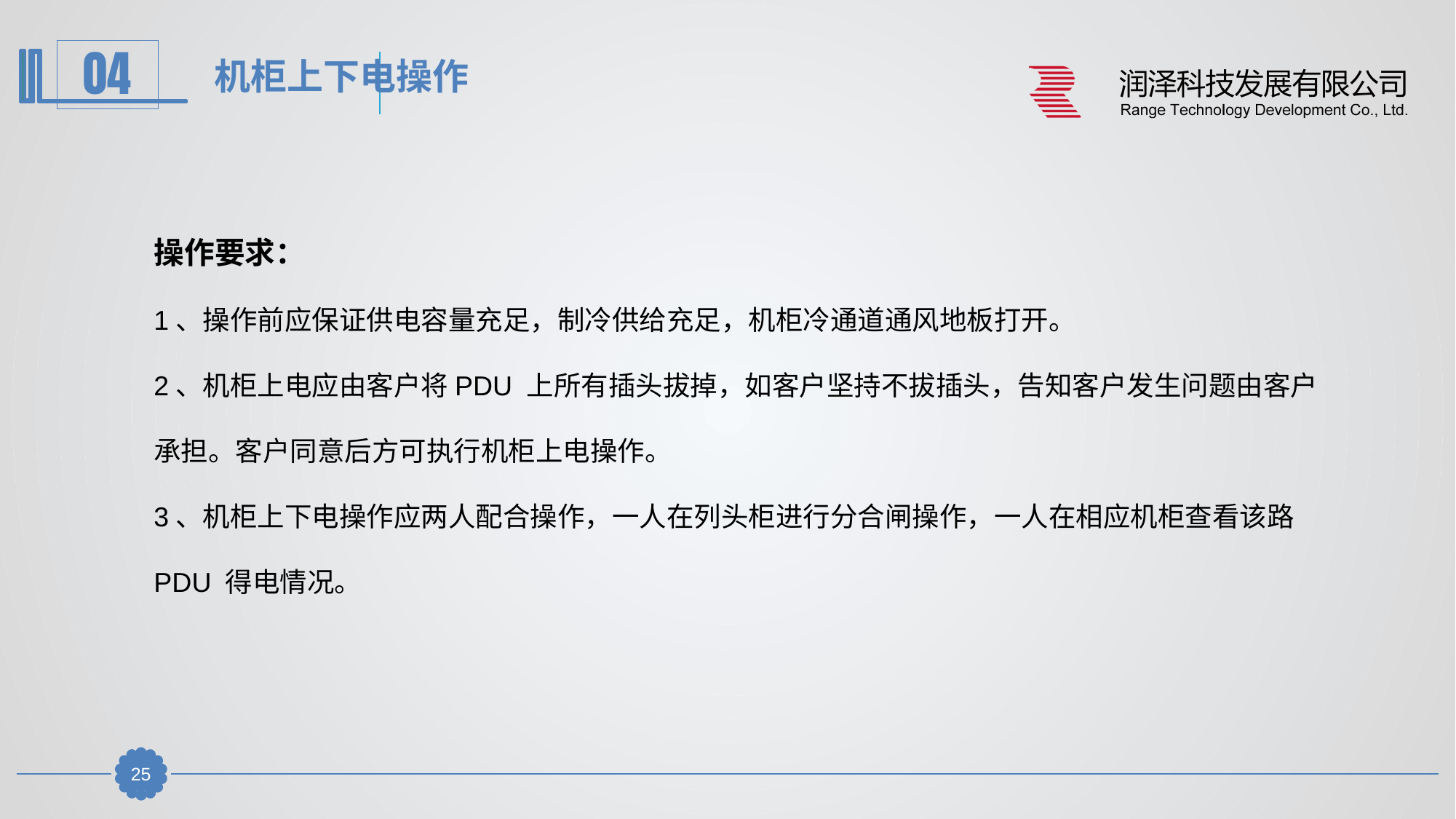

机柜上下电操作
操作要求：
1、操作前应保证供电容量充足，制冷供给充足，机柜冷通道通风地板打开。
2、机柜上电应由客户将PDU 上所有插头拔掉，如客户坚持不拔插头，告知客户发生问题由客户承担。客户同意后方可执行机柜上电操作。
3、机柜上下电操作应两人配合操作，一人在列头柜进行分合闸操作，一人在相应机柜查看该路PDU 得电情况。
25